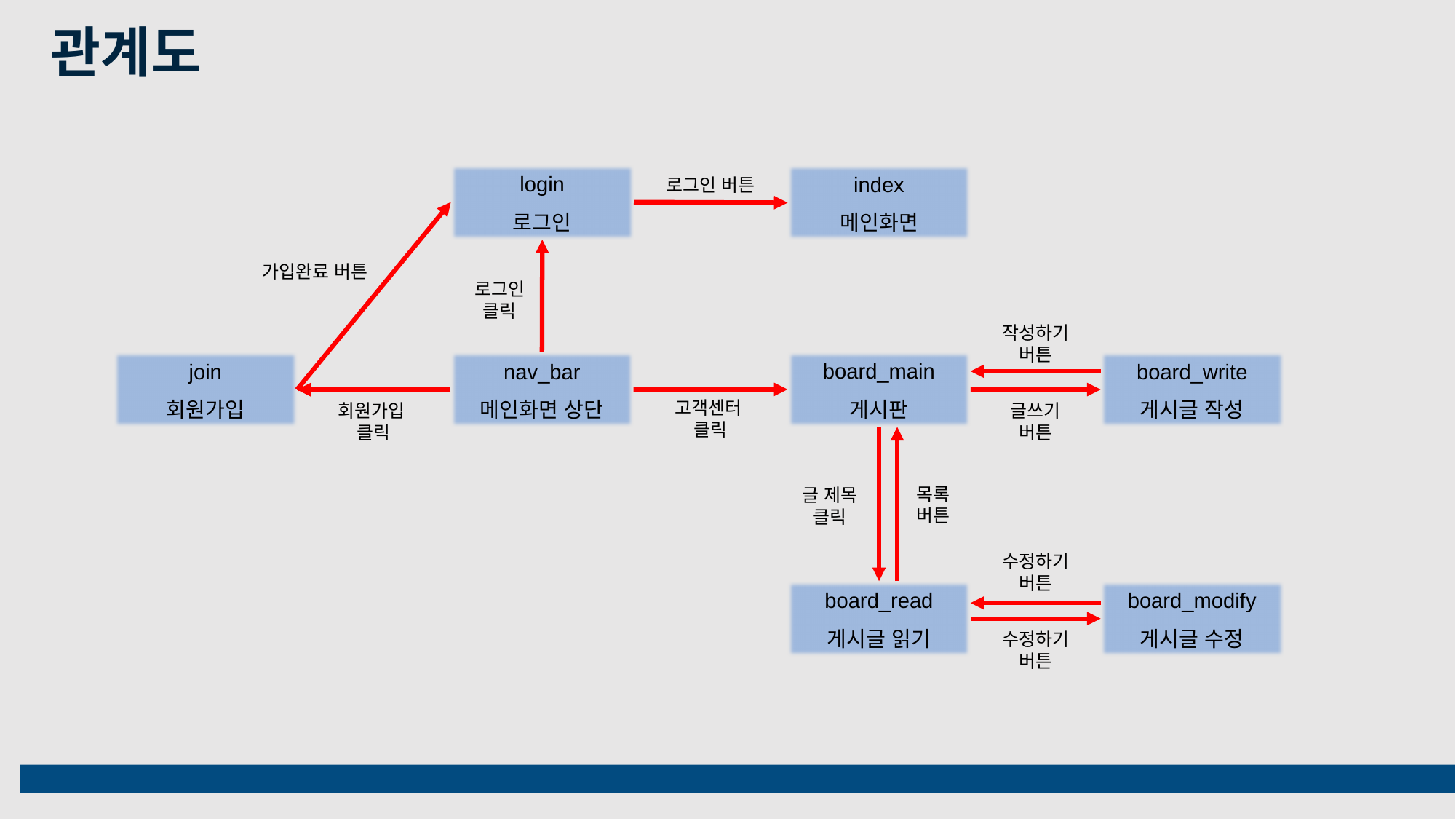

관계도
login
로그인
index
메인화면
로그인 버튼
가입완료 버튼
로그인클릭
작성하기버튼
board_main
게시판
board_write
게시글 작성
join
회원가입
nav_bar
메인화면 상단
고객센터
클릭
회원가입
클릭
글쓰기 버튼
목록
버튼
글 제목 클릭
수정하기버튼
board_modify
게시글 수정
board_read
게시글 읽기
수정하기 버튼